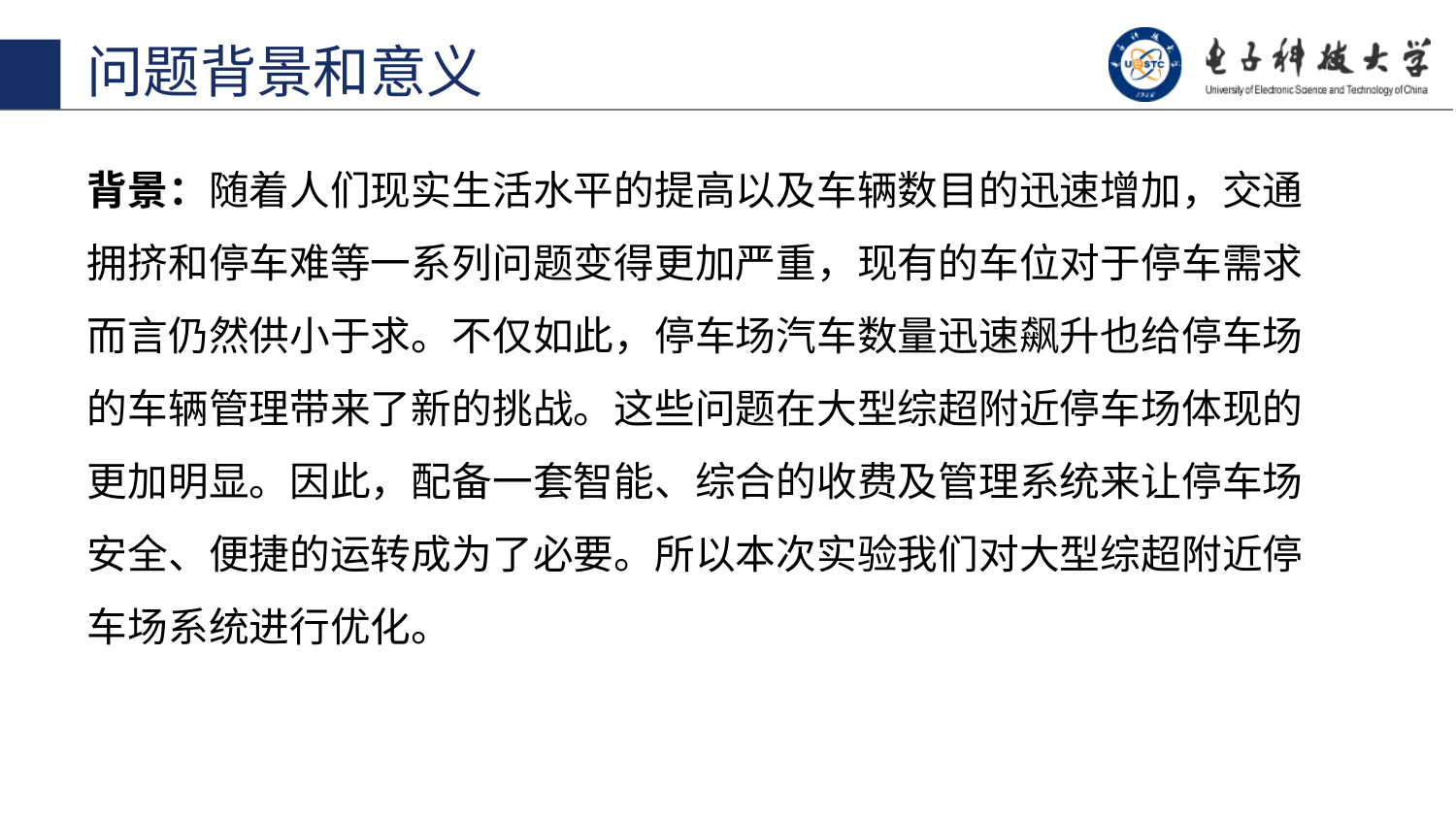

问题背景和意义
背景：随着人们现实生活水平的提高以及车辆数目的迅速增加，交通拥挤和停车难等一系列问题变得更加严重，现有的车位对于停车需求而言仍然供小于求。不仅如此，停车场汽车数量迅速飙升也给停车场的车辆管理带来了新的挑战。这些问题在大型综超附近停车场体现的更加明显。因此，配备一套智能、综合的收费及管理系统来让停车场安全、便捷的运转成为了必要。所以本次实验我们对大型综超附近停车场系统进行优化。

4